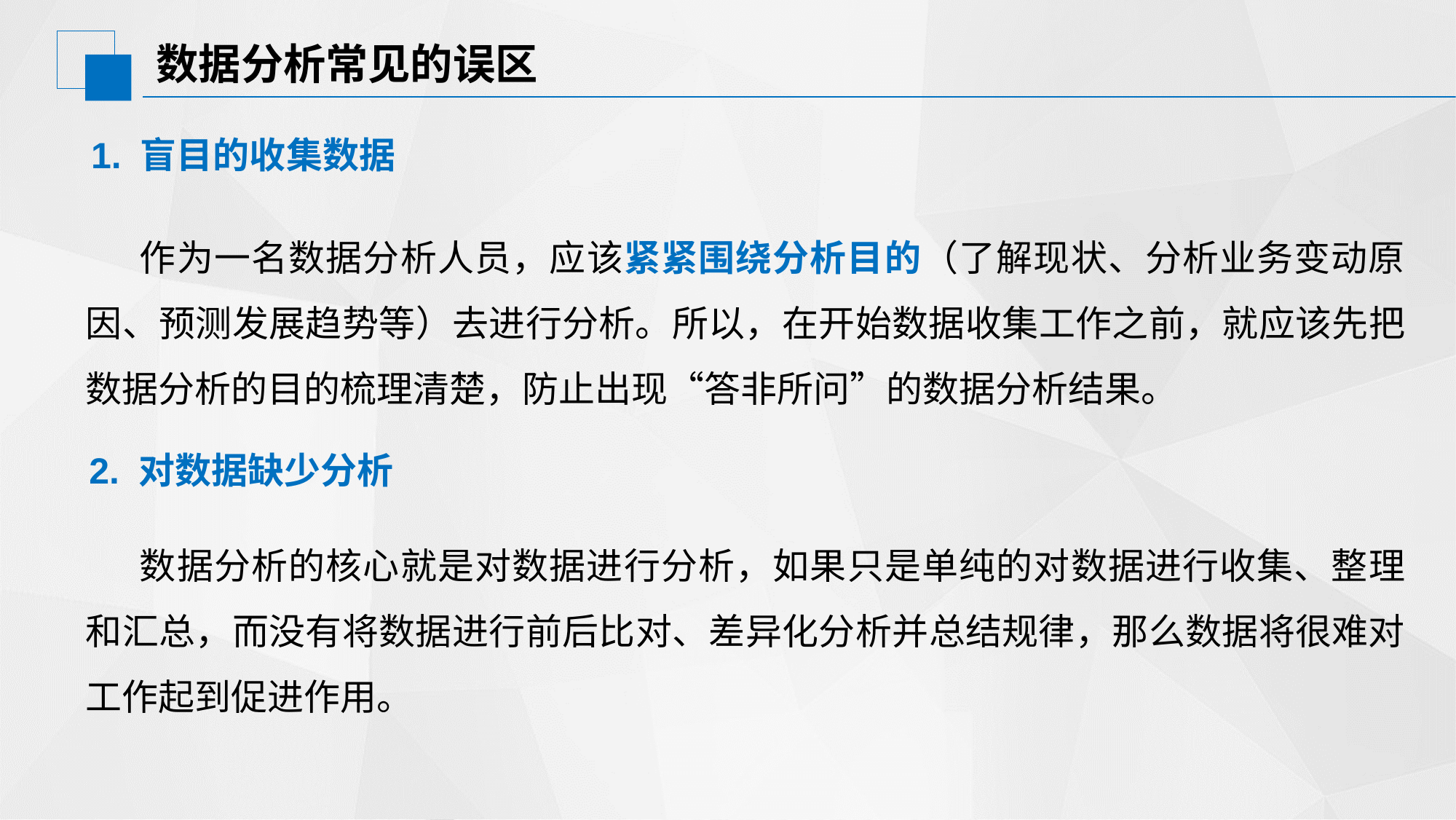

# 数据分析常见的误区
1. 盲目的收集数据
作为一名数据分析人员，应该紧紧围绕分析目的（了解现状、分析业务变动原因、预测发展趋势等）去进行分析。所以，在开始数据收集工作之前，就应该先把数据分析的目的梳理清楚，防止出现“答非所问”的数据分析结果。
2. 对数据缺少分析
数据分析的核心就是对数据进行分析，如果只是单纯的对数据进行收集、整理和汇总，而没有将数据进行前后比对、差异化分析并总结规律，那么数据将很难对工作起到促进作用。